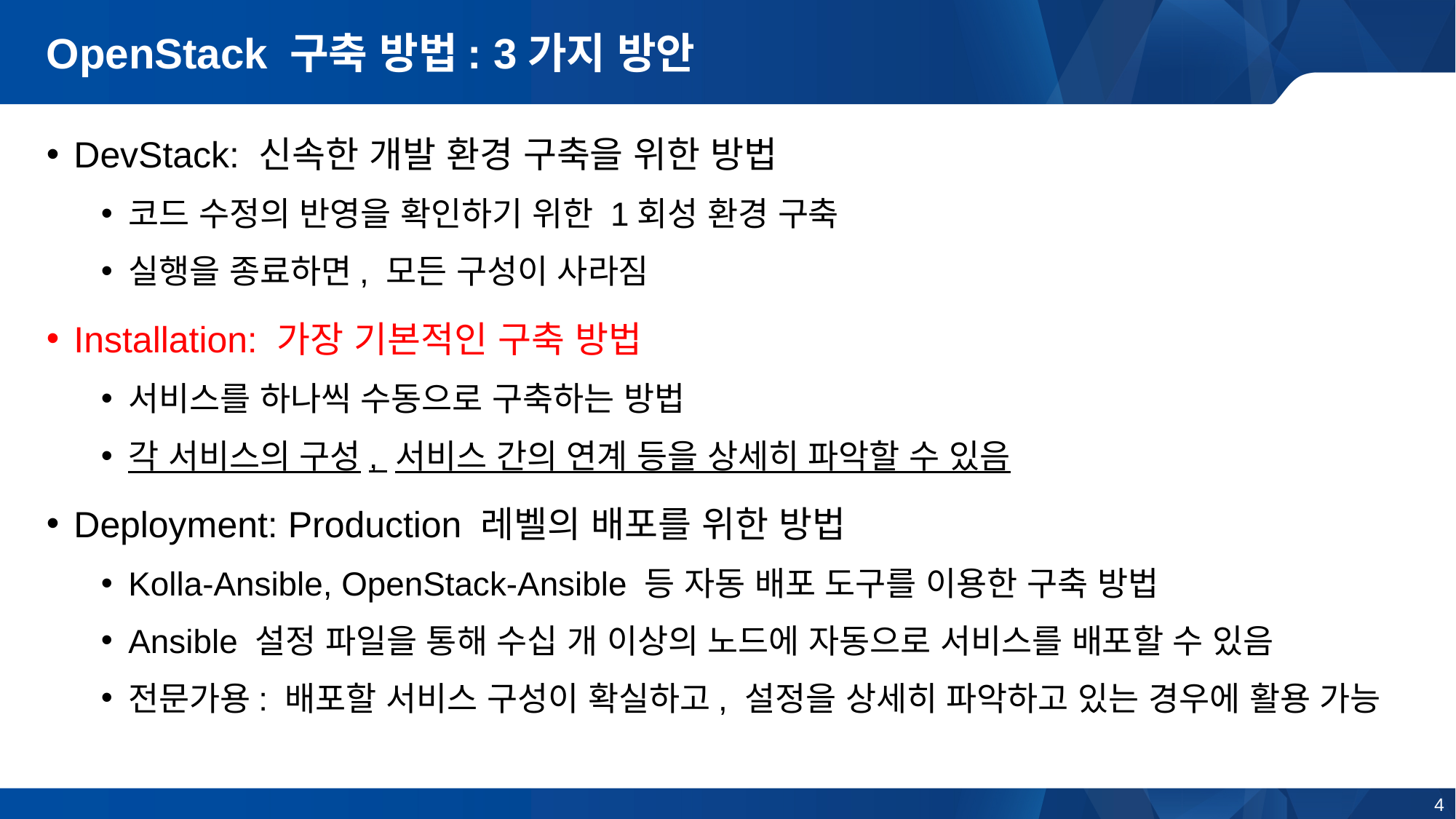

# OpenStack 구축 방법: 3가지 방안
DevStack: 신속한 개발 환경 구축을 위한 방법
코드 수정의 반영을 확인하기 위한 1회성 환경 구축
실행을 종료하면, 모든 구성이 사라짐
Installation: 가장 기본적인 구축 방법
서비스를 하나씩 수동으로 구축하는 방법
각 서비스의 구성, 서비스 간의 연계 등을 상세히 파악할 수 있음
Deployment: Production 레벨의 배포를 위한 방법
Kolla-Ansible, OpenStack-Ansible 등 자동 배포 도구를 이용한 구축 방법
Ansible 설정 파일을 통해 수십 개 이상의 노드에 자동으로 서비스를 배포할 수 있음
전문가용: 배포할 서비스 구성이 확실하고, 설정을 상세히 파악하고 있는 경우에 활용 가능
4